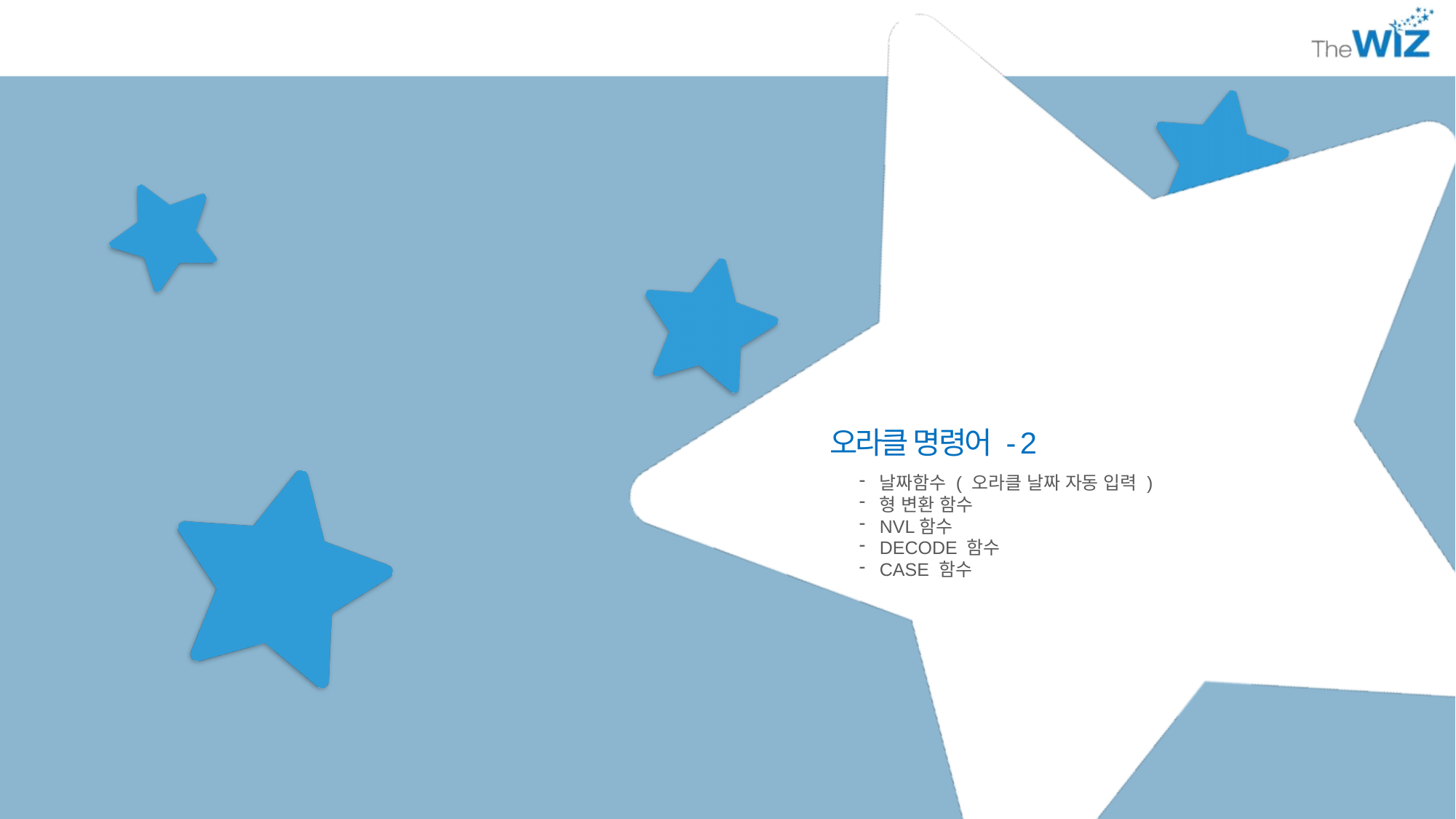

오라클 명령어 - 2
날짜함수 ( 오라클 날짜 자동 입력 )
형 변환 함수
NVL함수
DECODE 함수
CASE 함수